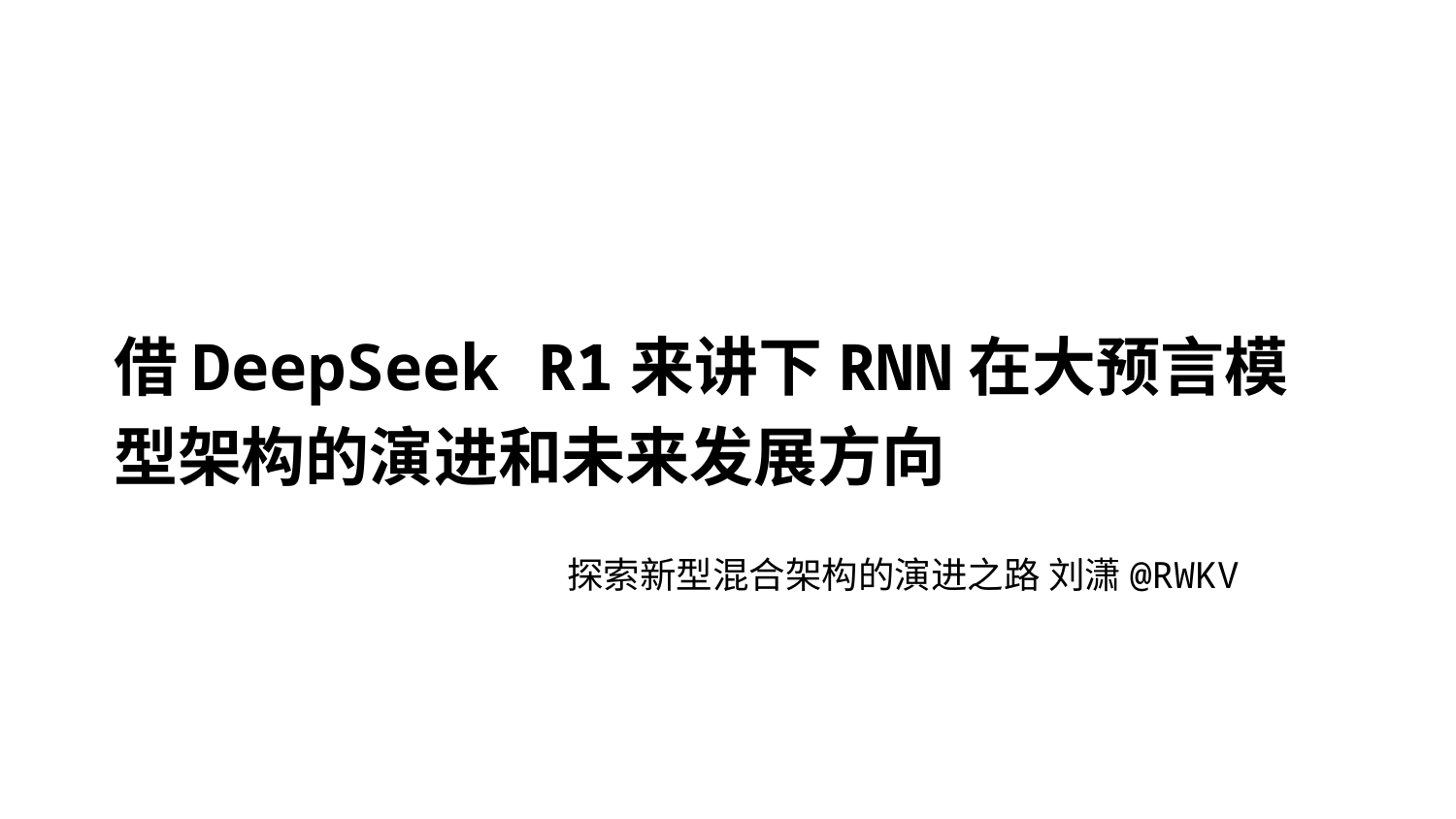

借DeepSeek R1来讲下RNN在大预言模型架构的演进和未来发展方向
探索新型混合架构的演进之路 刘潇@RWKV